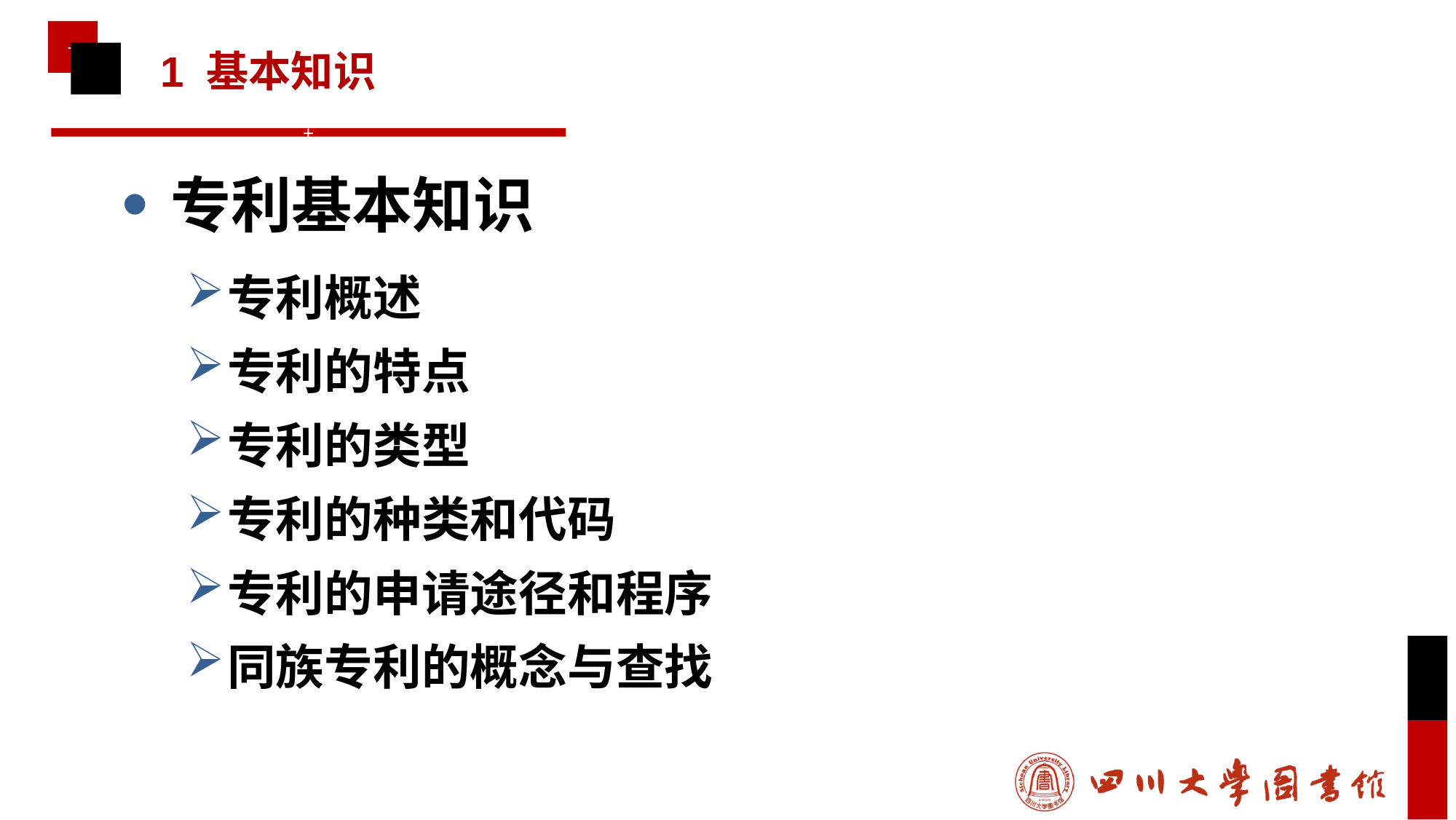

# 1 基本知识
专利基本知识
专利概述
专利的特点
专利的类型
专利的种类和代码
专利的申请途径和程序
同族专利的概念与查找